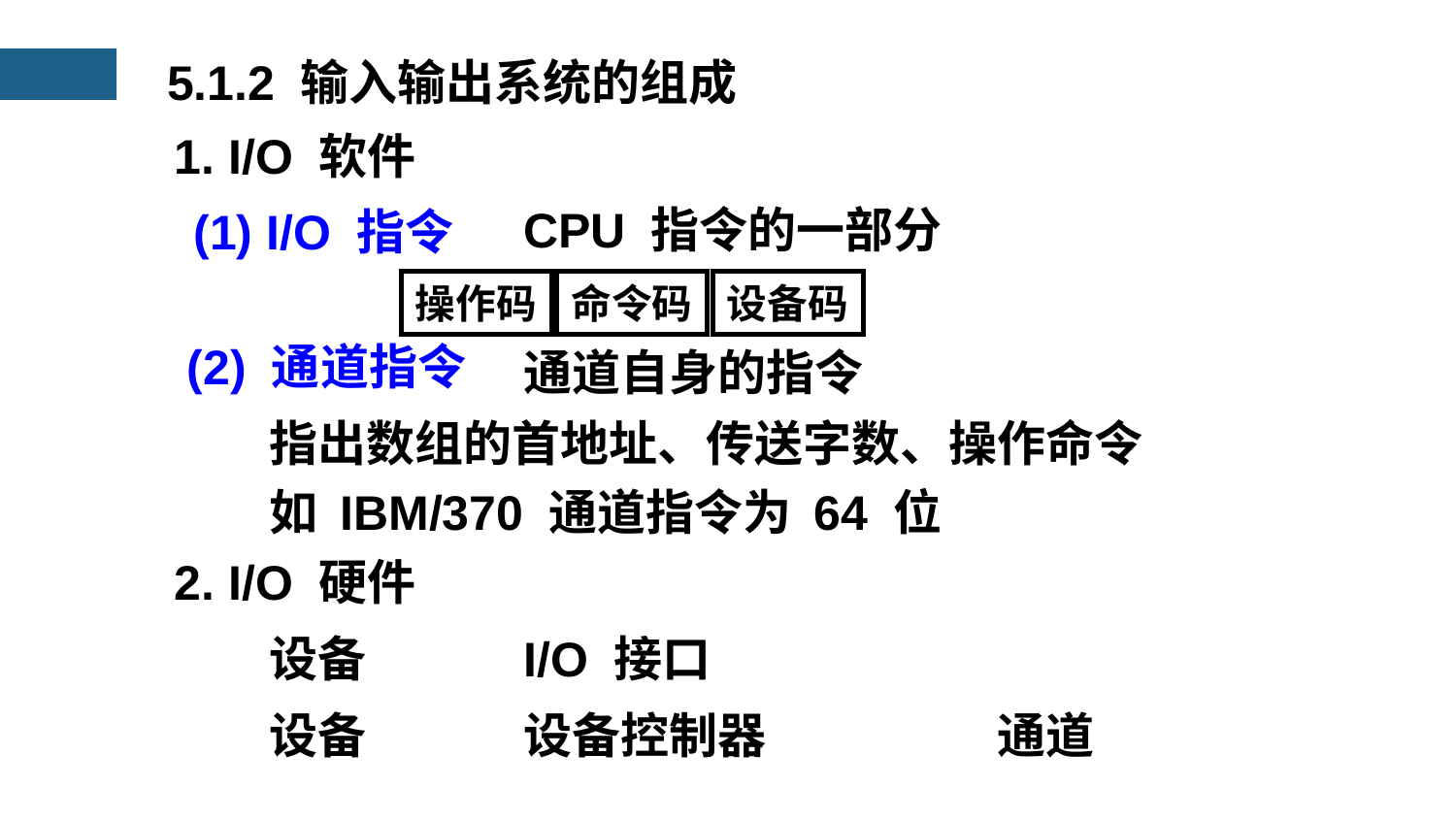

5.1.2 输入输出系统的组成
1. I/O 软件
CPU 指令的一部分
(1) I/O 指令
(2) 通道指令
操作码
命令码
设备码
通道自身的指令
指出数组的首地址、传送字数、操作命令
如 IBM/370 通道指令为 64 位
2. I/O 硬件
设备
I/O 接口
设备
设备控制器
通道